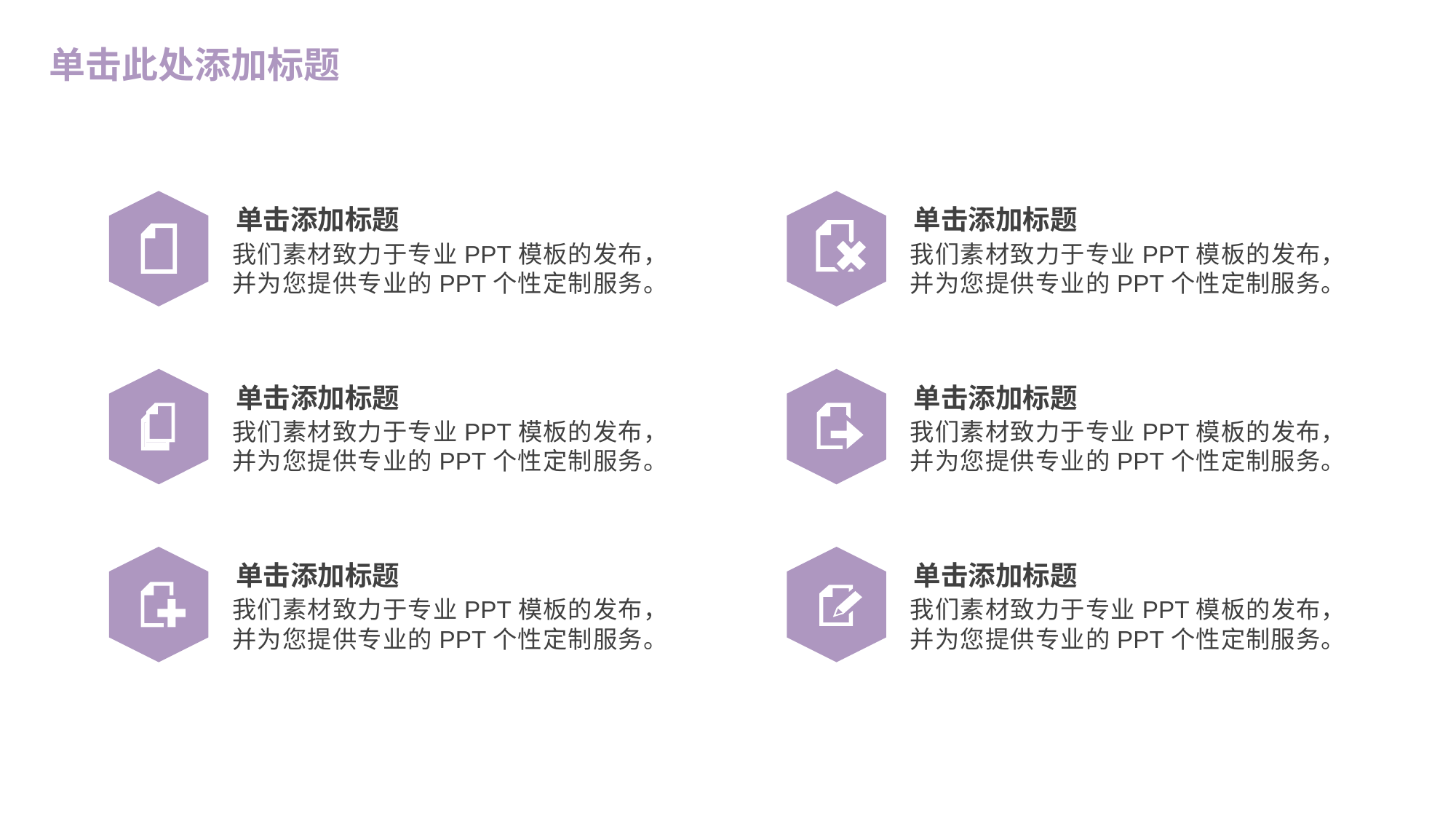

单击此处添加标题
单击添加标题
单击添加标题

我们素材致力于专业PPT模板的发布，并为您提供专业的PPT个性定制服务。
我们素材致力于专业PPT模板的发布，并为您提供专业的PPT个性定制服务。
单击添加标题
单击添加标题

我们素材致力于专业PPT模板的发布，并为您提供专业的PPT个性定制服务。
我们素材致力于专业PPT模板的发布，并为您提供专业的PPT个性定制服务。

单击添加标题
单击添加标题

我们素材致力于专业PPT模板的发布，并为您提供专业的PPT个性定制服务。
我们素材致力于专业PPT模板的发布，并为您提供专业的PPT个性定制服务。